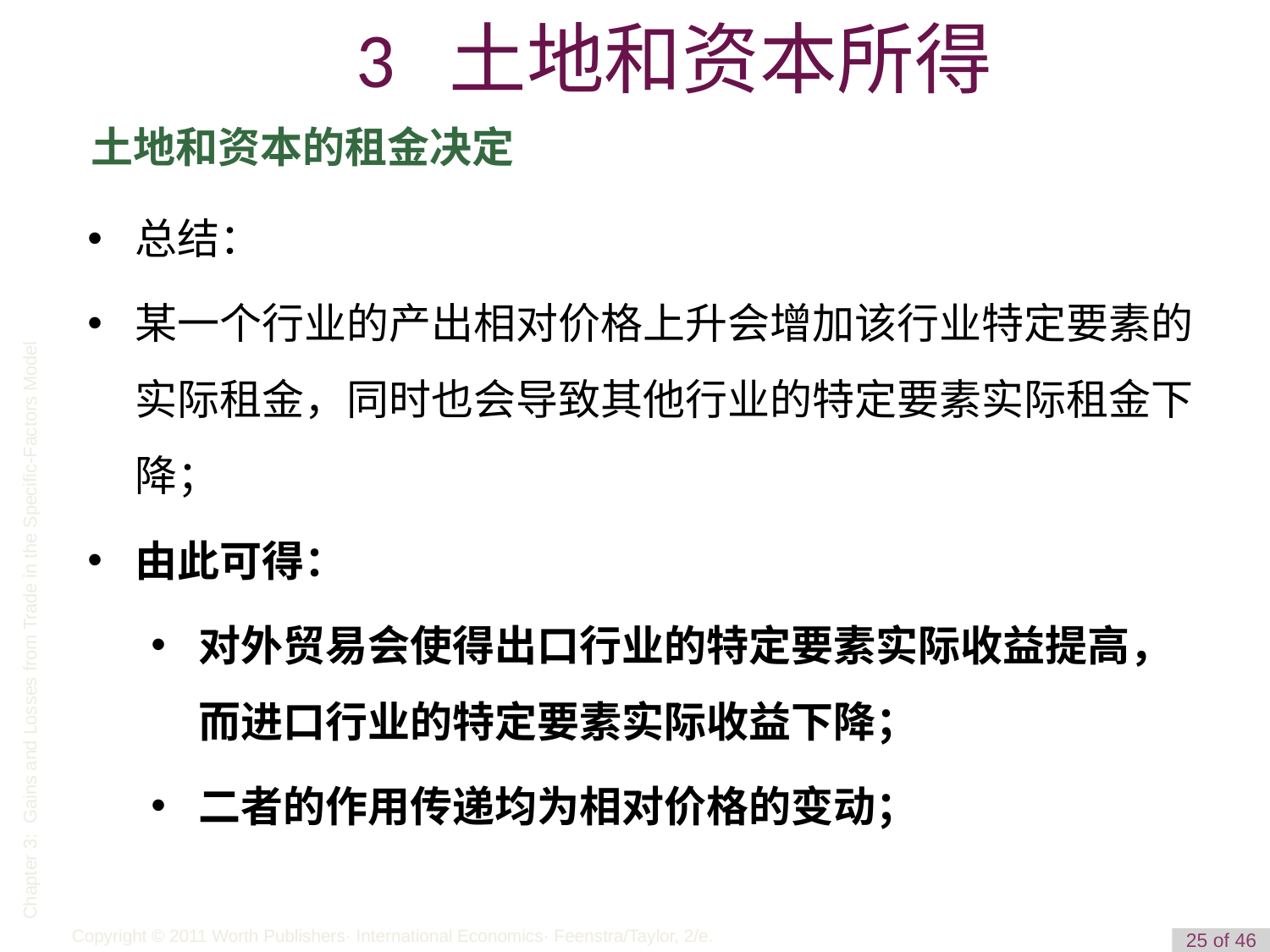

3  土地和资本所得
土地和资本的租金决定
总结：
某一个行业的产出相对价格上升会增加该行业特定要素的实际租金，同时也会导致其他行业的特定要素实际租金下降；
由此可得：
对外贸易会使得出口行业的特定要素实际收益提高，而进口行业的特定要素实际收益下降；
二者的作用传递均为相对价格的变动；